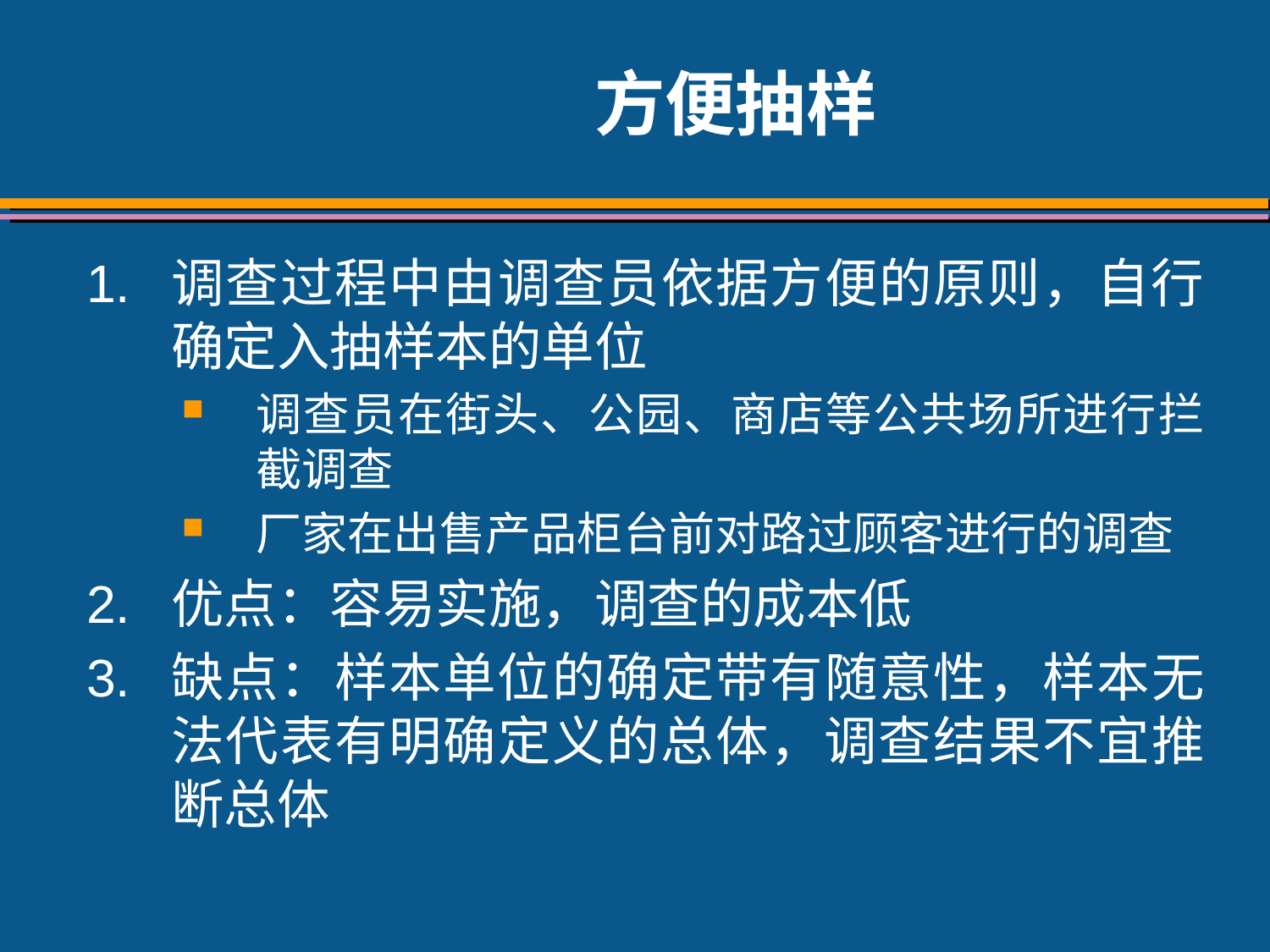

# 方便抽样
调查过程中由调查员依据方便的原则，自行确定入抽样本的单位
调查员在街头、公园、商店等公共场所进行拦截调查
厂家在出售产品柜台前对路过顾客进行的调查
优点：容易实施，调查的成本低
缺点：样本单位的确定带有随意性，样本无法代表有明确定义的总体，调查结果不宜推断总体